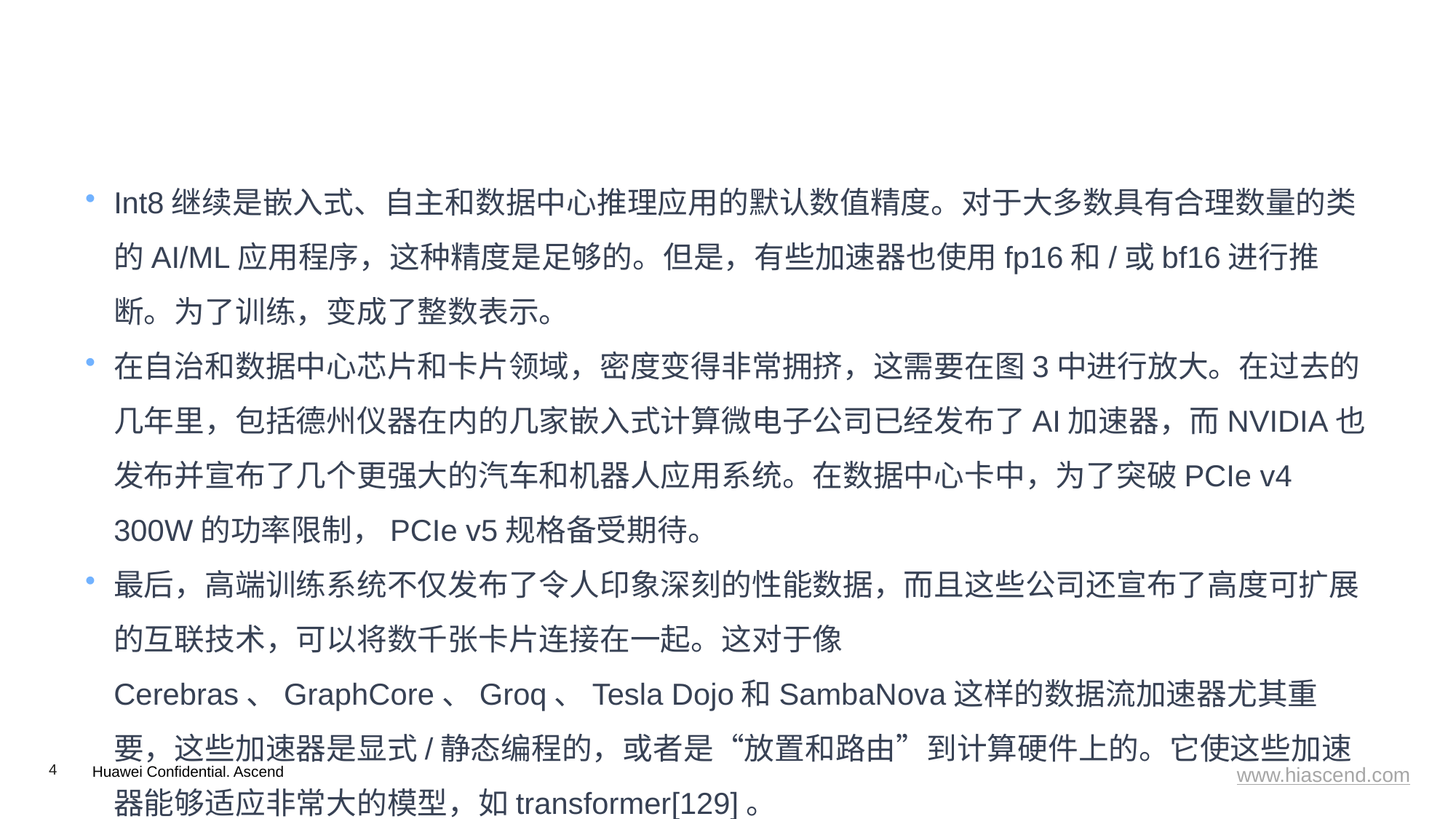

#
Int8继续是嵌入式、自主和数据中心推理应用的默认数值精度。对于大多数具有合理数量的类的AI/ML应用程序，这种精度是足够的。但是，有些加速器也使用fp16和/或bf16进行推断。为了训练，变成了整数表示。
在自治和数据中心芯片和卡片领域，密度变得非常拥挤，这需要在图3中进行放大。在过去的几年里，包括德州仪器在内的几家嵌入式计算微电子公司已经发布了AI加速器，而NVIDIA也发布并宣布了几个更强大的汽车和机器人应用系统。在数据中心卡中，为了突破PCIe v4 300W的功率限制，PCIe v5规格备受期待。
最后，高端训练系统不仅发布了令人印象深刻的性能数据，而且这些公司还宣布了高度可扩展的互联技术，可以将数千张卡片连接在一起。这对于像Cerebras、GraphCore、Groq、Tesla Dojo和SambaNova这样的数据流加速器尤其重要，这些加速器是显式/静态编程的，或者是“放置和路由”到计算硬件上的。它使这些加速器能够适应非常大的模型，如transformer[129]。